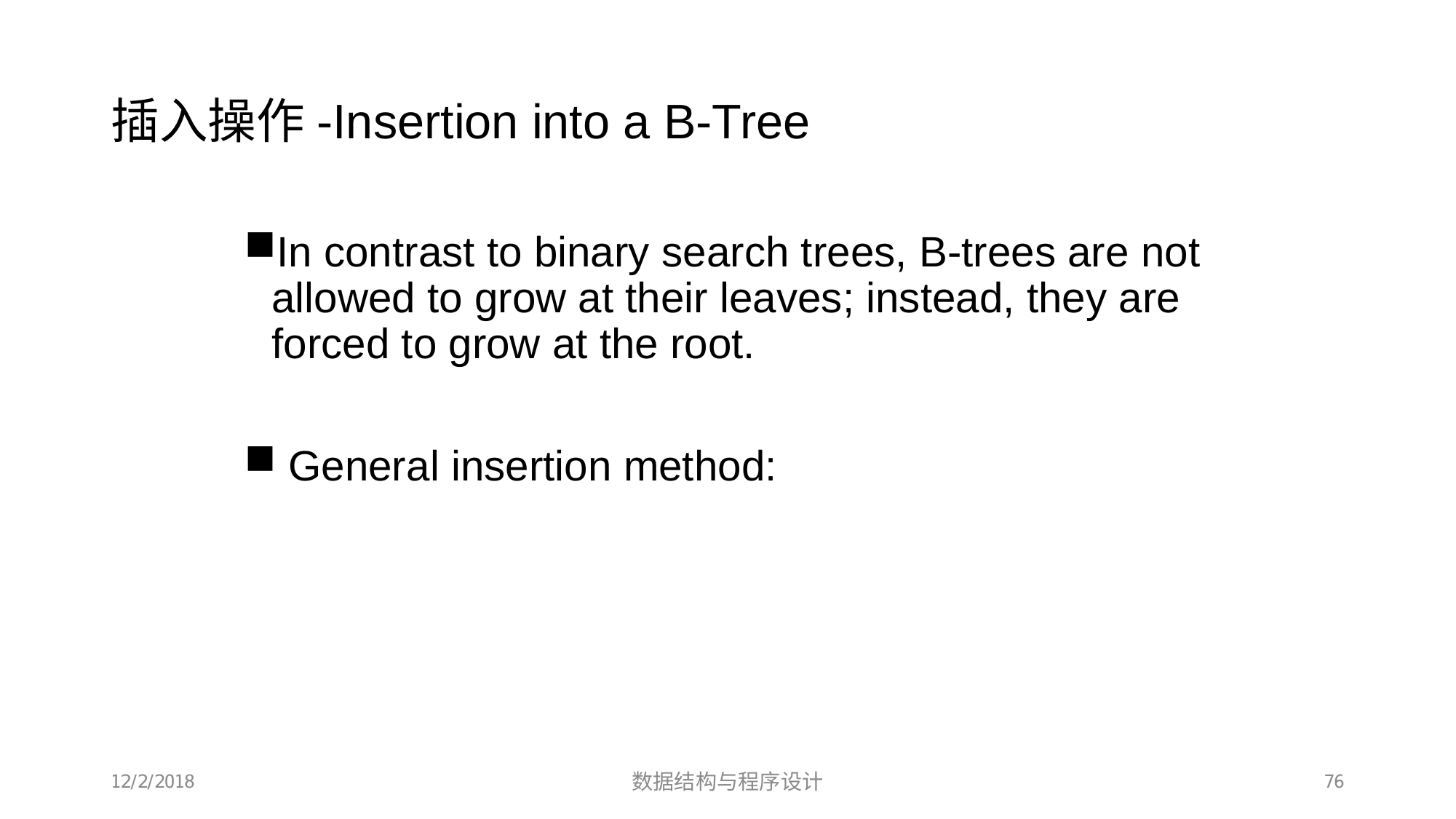

# 插入操作-Insertion into a B-Tree
In contrast to binary search trees, B-trees are not allowed to grow at their leaves; instead, they are forced to grow at the root.

 General insertion method:
12/2/2018
数据结构与程序设计
76